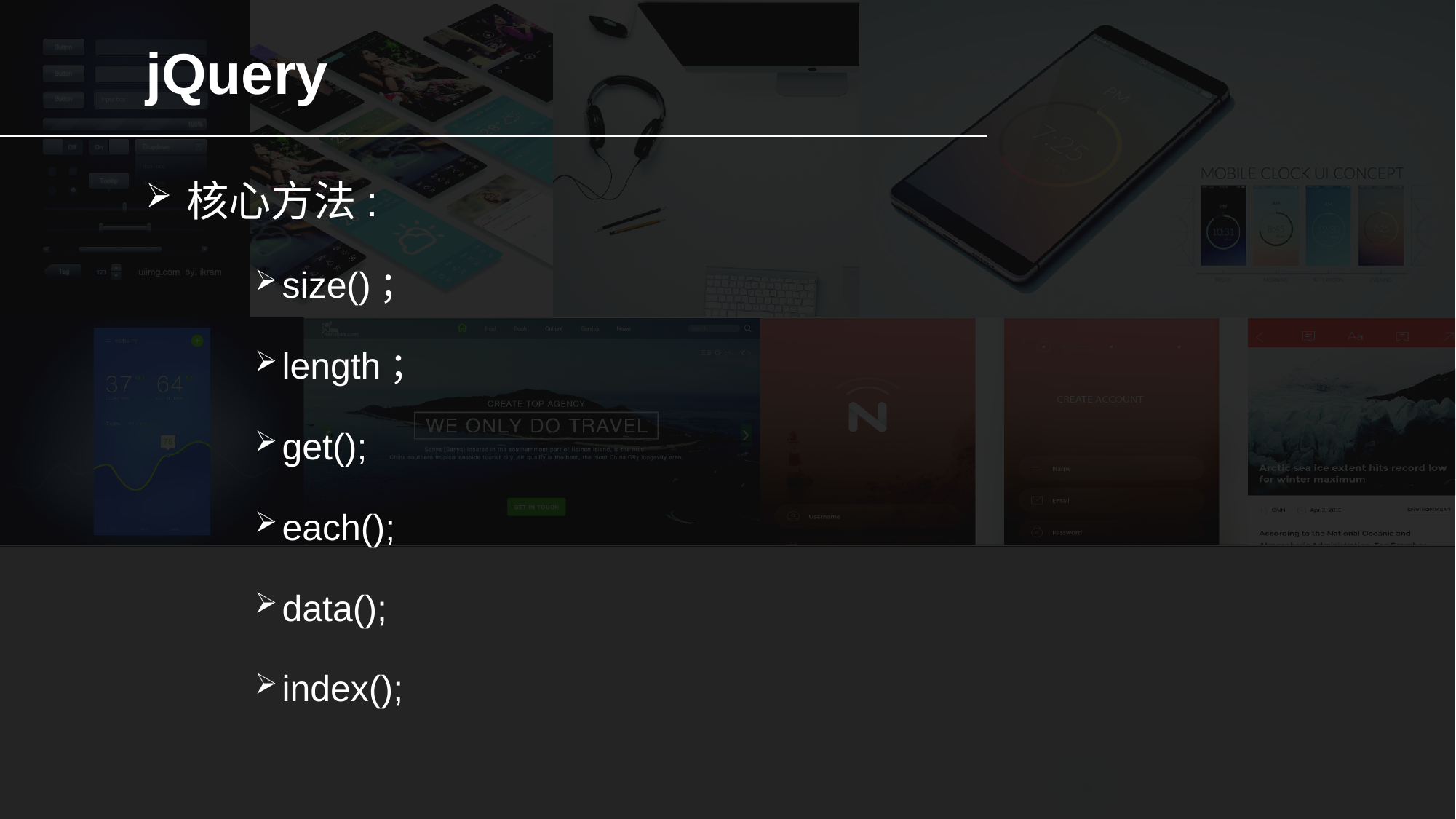

# jQuery
核心方法:
size()；
length；
get();
each();
data();
index();